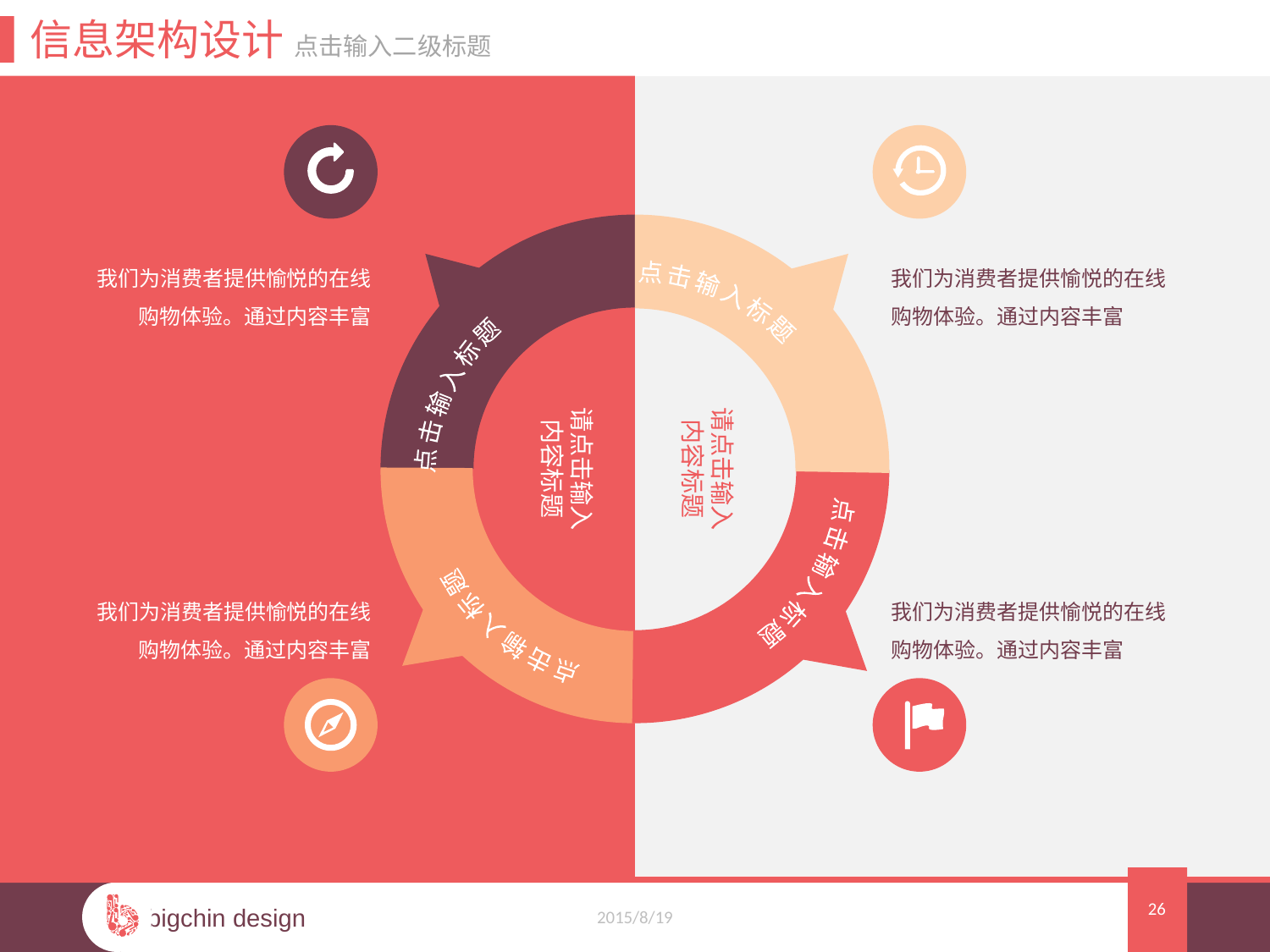

信息架构设计 点击输入二级标题

我们为消费者提供愉悦的在线购物体验。通过内容丰富
我们为消费者提供愉悦的在线购物体验。通过内容丰富
我们为消费者提供愉悦的在线购物体验。通过内容丰富
我们为消费者提供愉悦的在线购物体验。通过内容丰富
              点击输入标题                       点击输入标题                          点击输入标题                             点击输入标题
请点击输入
内容标题
请点击输入
内容标题

26
2015/8/19